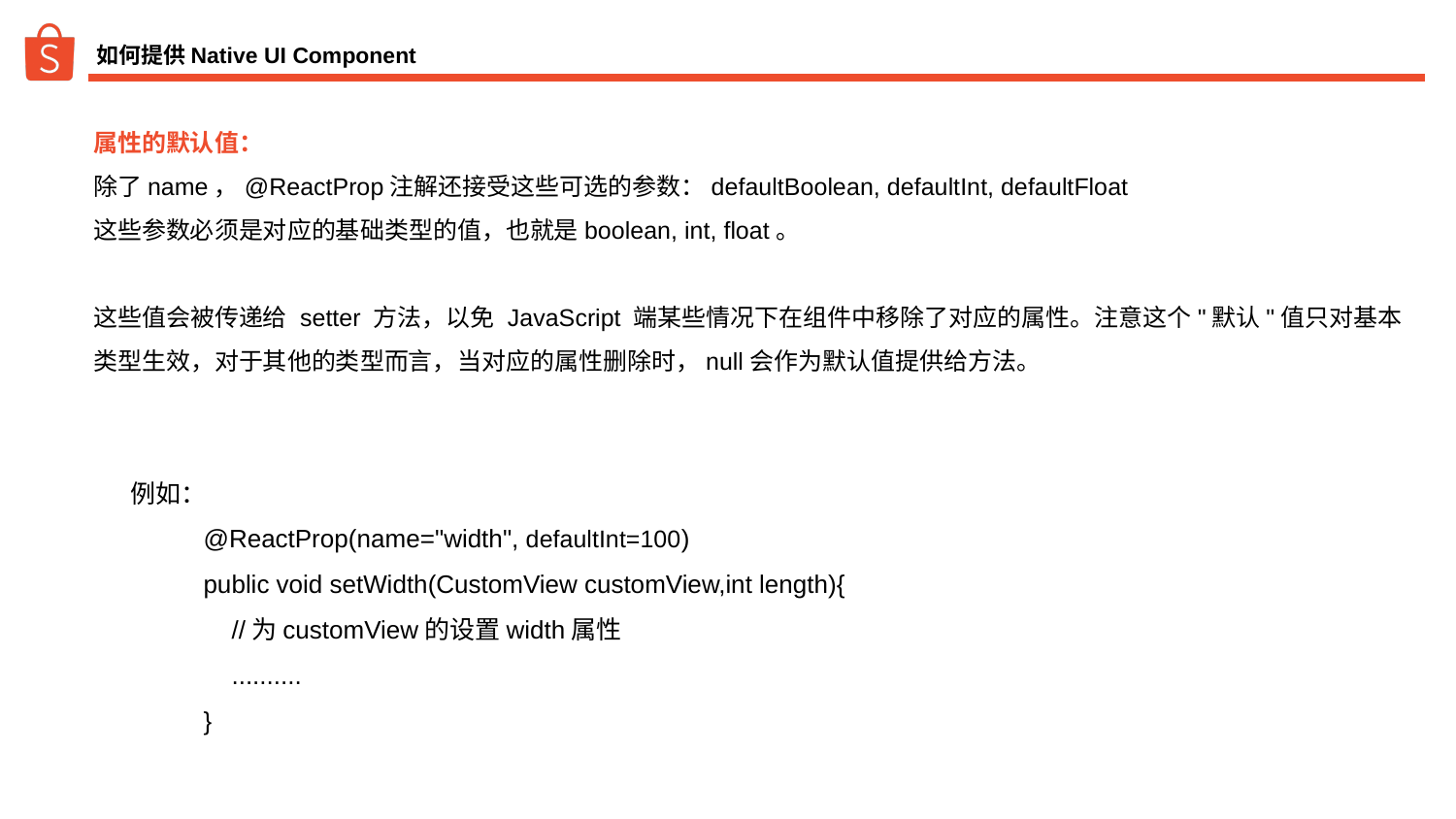

# 如何提供Native UI Component
属性的默认值：
除了name，@ReactProp注解还接受这些可选的参数：defaultBoolean, defaultInt, defaultFloat
这些参数必须是对应的基础类型的值，也就是boolean, int, float。

这些值会被传递给 setter 方法，以免 JavaScript 端某些情况下在组件中移除了对应的属性。注意这个"默认"值只对基本类型生效，对于其他的类型而言，当对应的属性删除时，null会作为默认值提供给方法。
例如：
@ReactProp(name="width", defaultInt=100)
public void setWidth(CustomView customView,int length){
    //为customView的设置width属性
    ..........
}